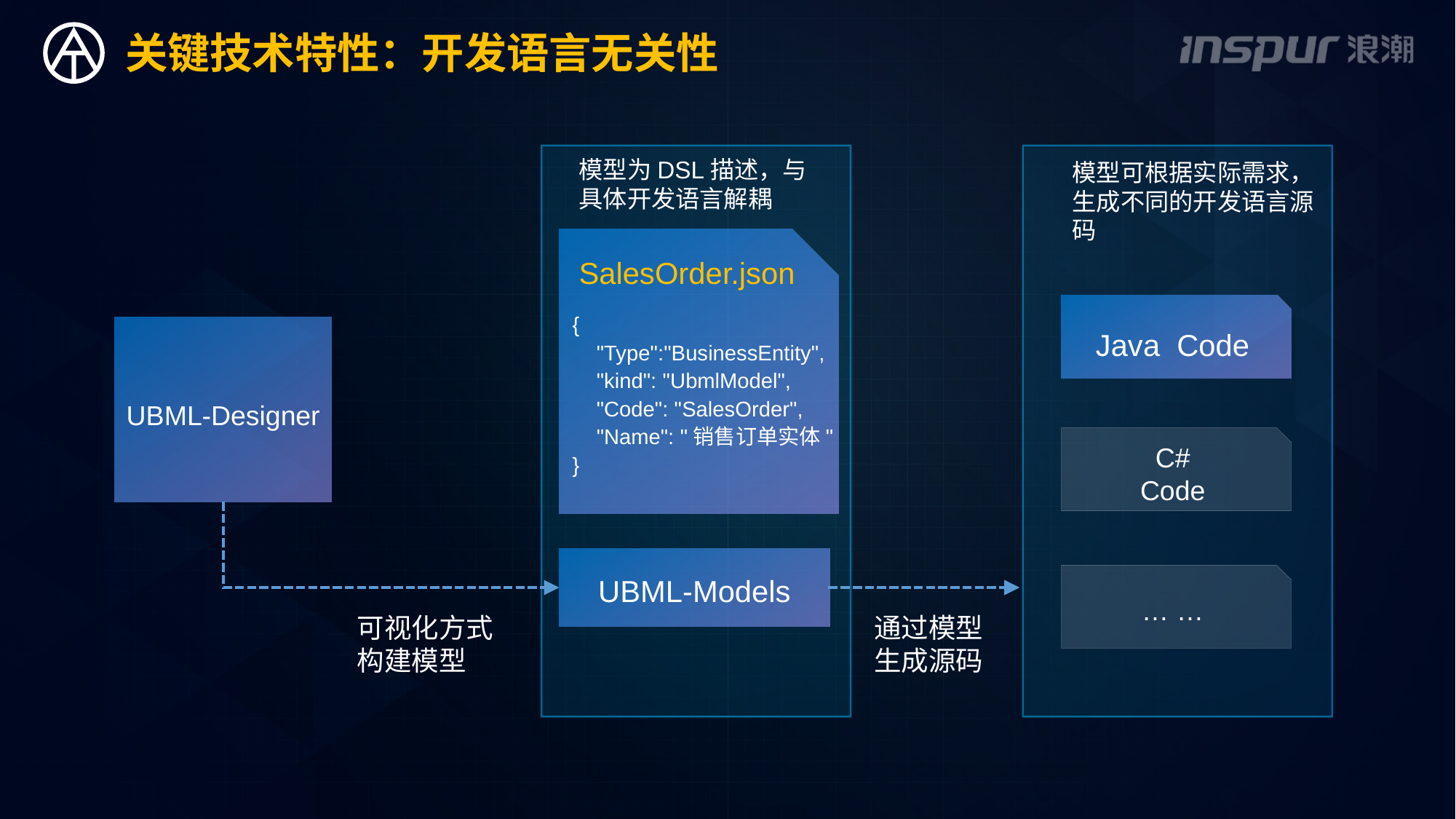

关键技术特性：开发语言无关性

模型为DSL描述，与具体开发语言解耦
模型可根据实际需求，生成不同的开发语言源码
SalesOrder.json

{
    "Type":"BusinessEntity",
    "kind": "UbmlModel",
    "Code": "SalesOrder",
    "Name": "销售订单实体"
}
Java  Code
UBML-Designer
C#
Code
UBML-Models
… …
可视化方式
构建模型
通过模型
生成源码